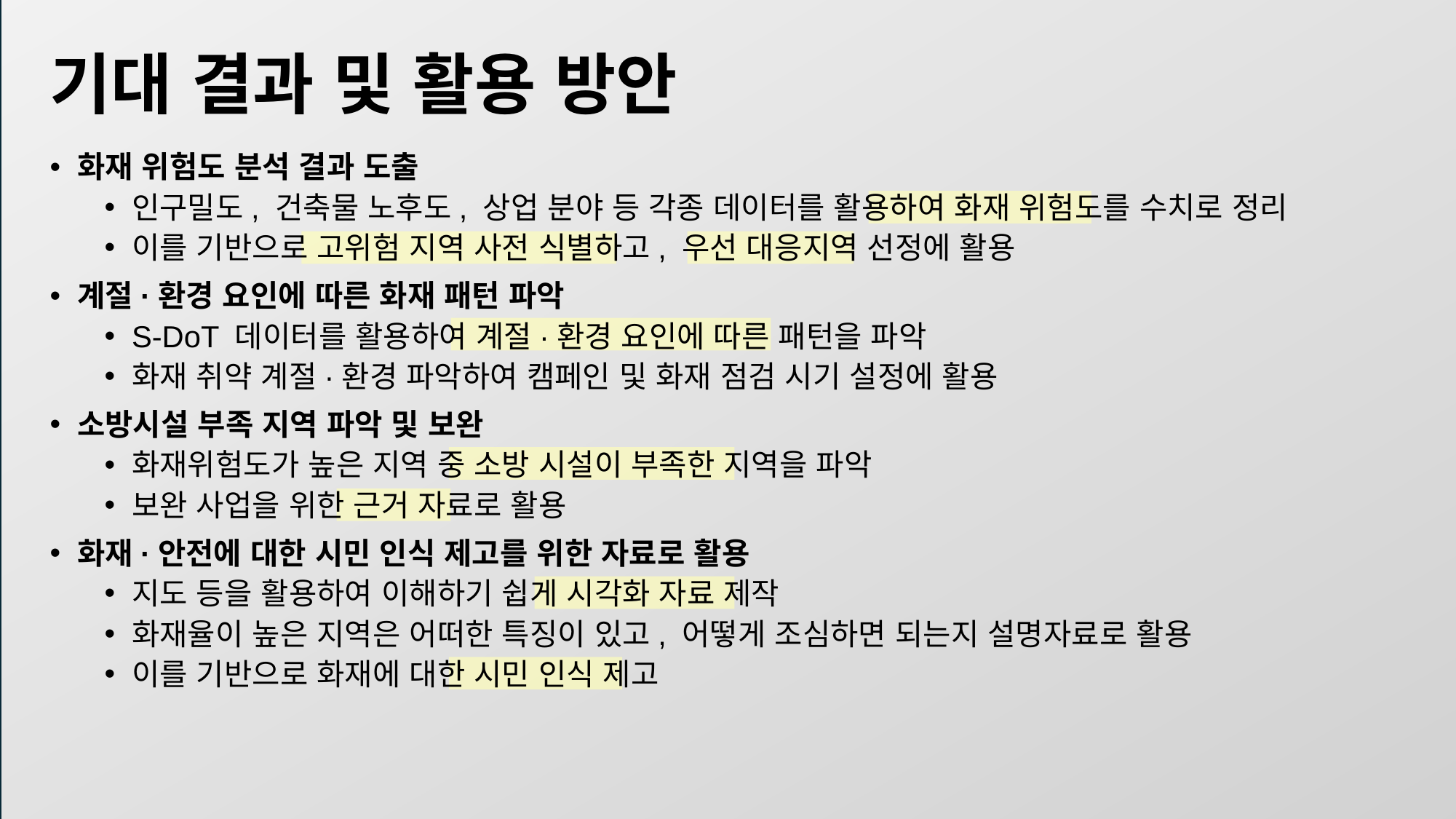

# 기대 결과 및 활용 방안
화재 위험도 분석 결과 도출
인구밀도, 건축물 노후도, 상업 분야 등 각종 데이터를 활용하여 화재 위험도를 수치로 정리
이를 기반으로 고위험 지역 사전 식별하고, 우선 대응지역 선정에 활용
계절·환경 요인에 따른 화재 패턴 파악
S-DoT 데이터를 활용하여 계절·환경 요인에 따른 패턴을 파악
화재 취약 계절·환경 파악하여 캠페인 및 화재 점검 시기 설정에 활용
소방시설 부족 지역 파악 및 보완
화재위험도가 높은 지역 중 소방 시설이 부족한 지역을 파악
보완 사업을 위한 근거 자료로 활용
화재·안전에 대한 시민 인식 제고를 위한 자료로 활용
지도 등을 활용하여 이해하기 쉽게 시각화 자료 제작
화재율이 높은 지역은 어떠한 특징이 있고, 어떻게 조심하면 되는지 설명자료로 활용
이를 기반으로 화재에 대한 시민 인식 제고